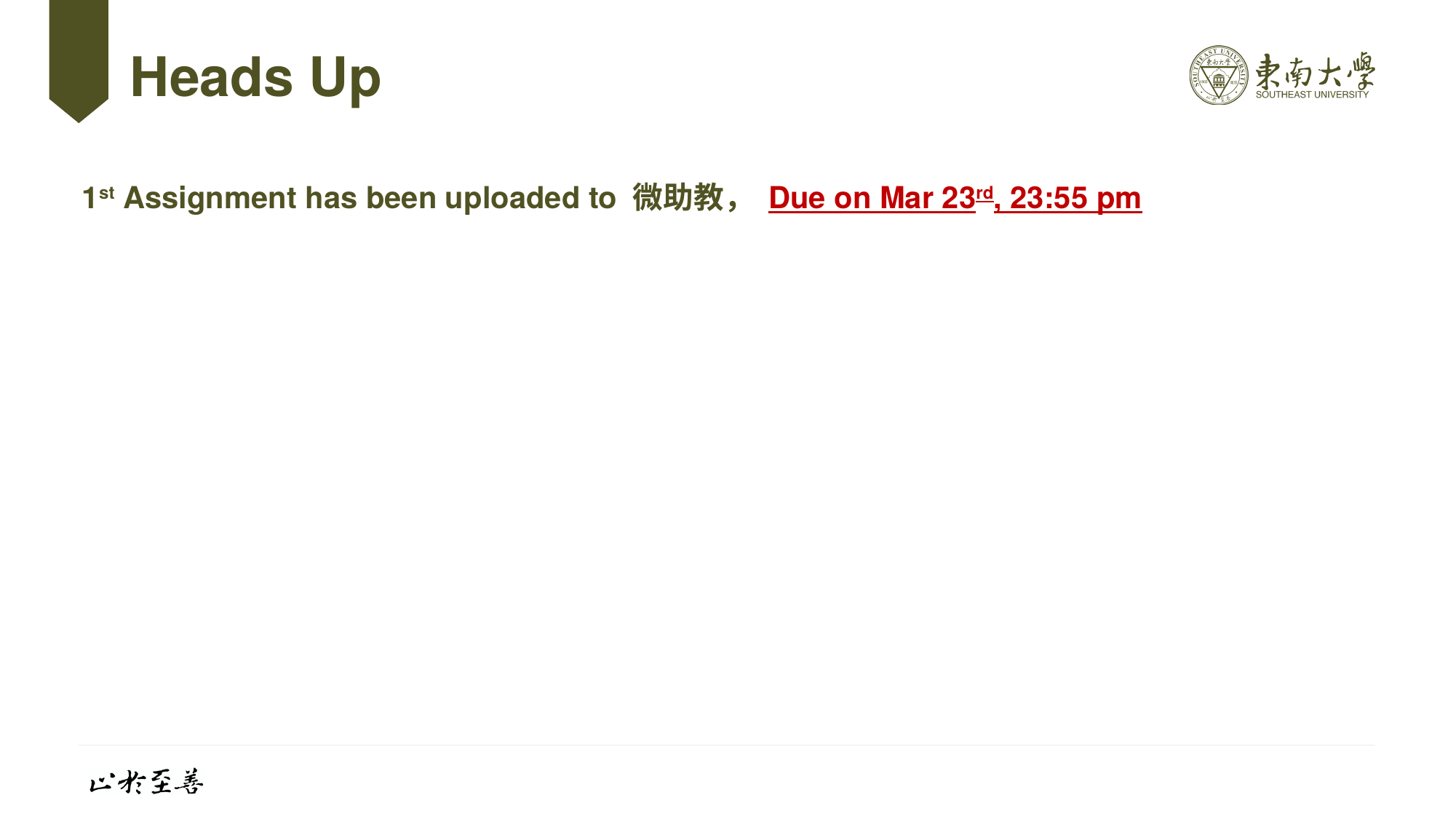

# Heads Up
1st Assignment has been uploaded to 微助教， Due on Mar 23rd, 23:55 pm
2